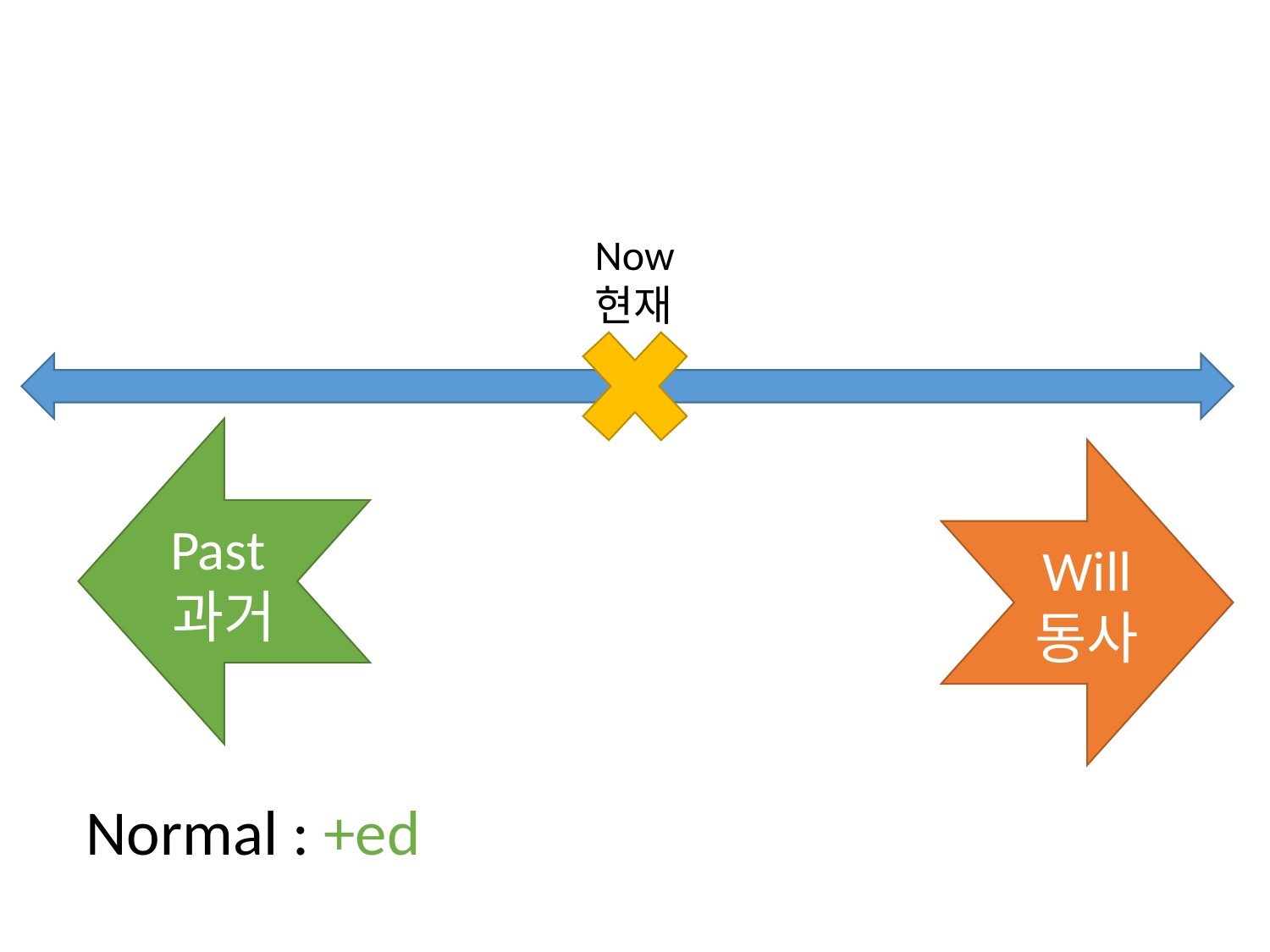

Now
현재

Past
과거
Will 동사
Normal : +ed